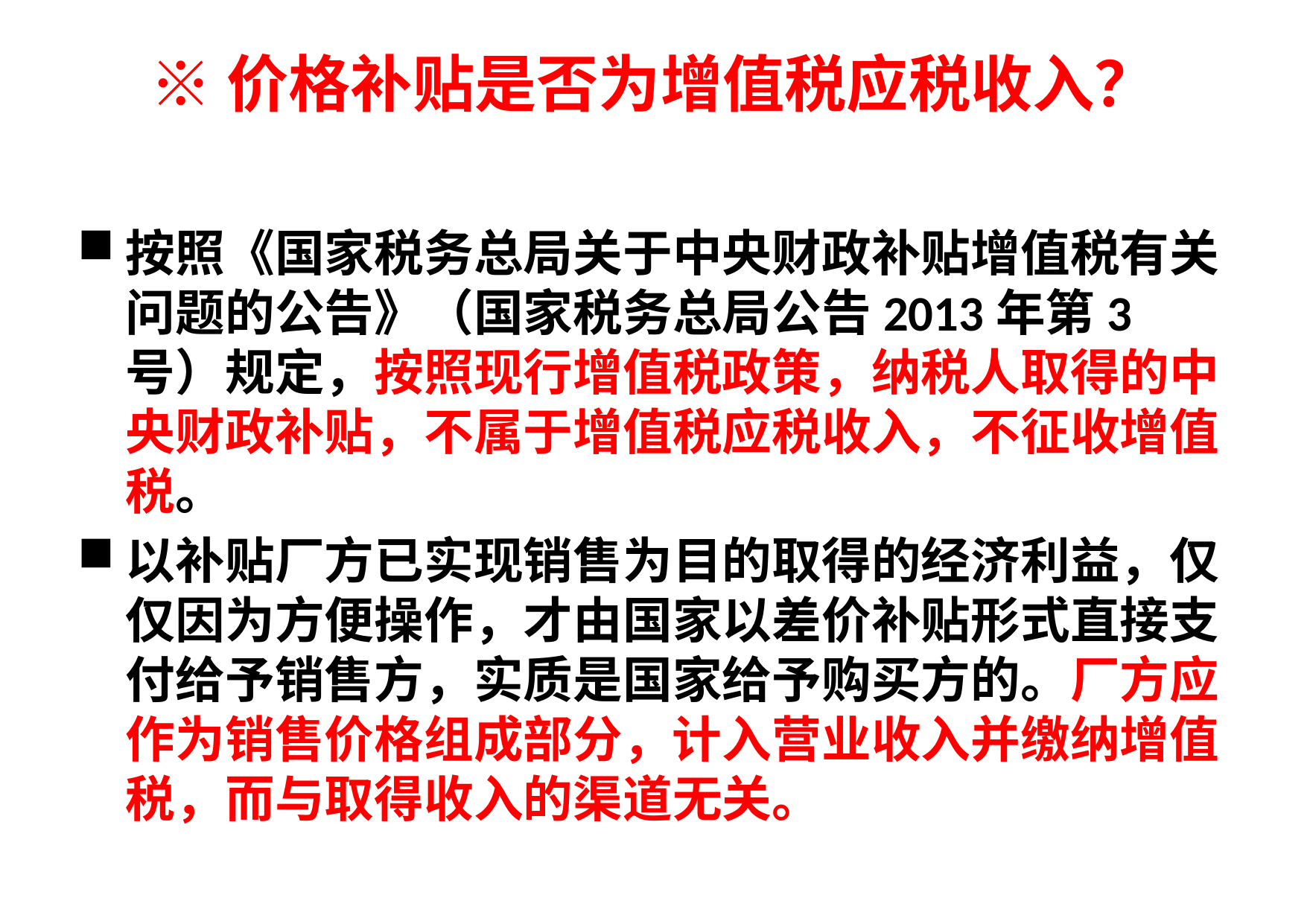

# ※价格补贴是否为增值税应税收入？
按照《国家税务总局关于中央财政补贴增值税有关问题的公告》（国家税务总局公告2013年第3号）规定，按照现行增值税政策，纳税人取得的中央财政补贴，不属于增值税应税收入，不征收增值税。
以补贴厂方已实现销售为目的取得的经济利益，仅仅因为方便操作，才由国家以差价补贴形式直接支付给予销售方，实质是国家给予购买方的。厂方应作为销售价格组成部分，计入营业收入并缴纳增值税，而与取得收入的渠道无关。
46